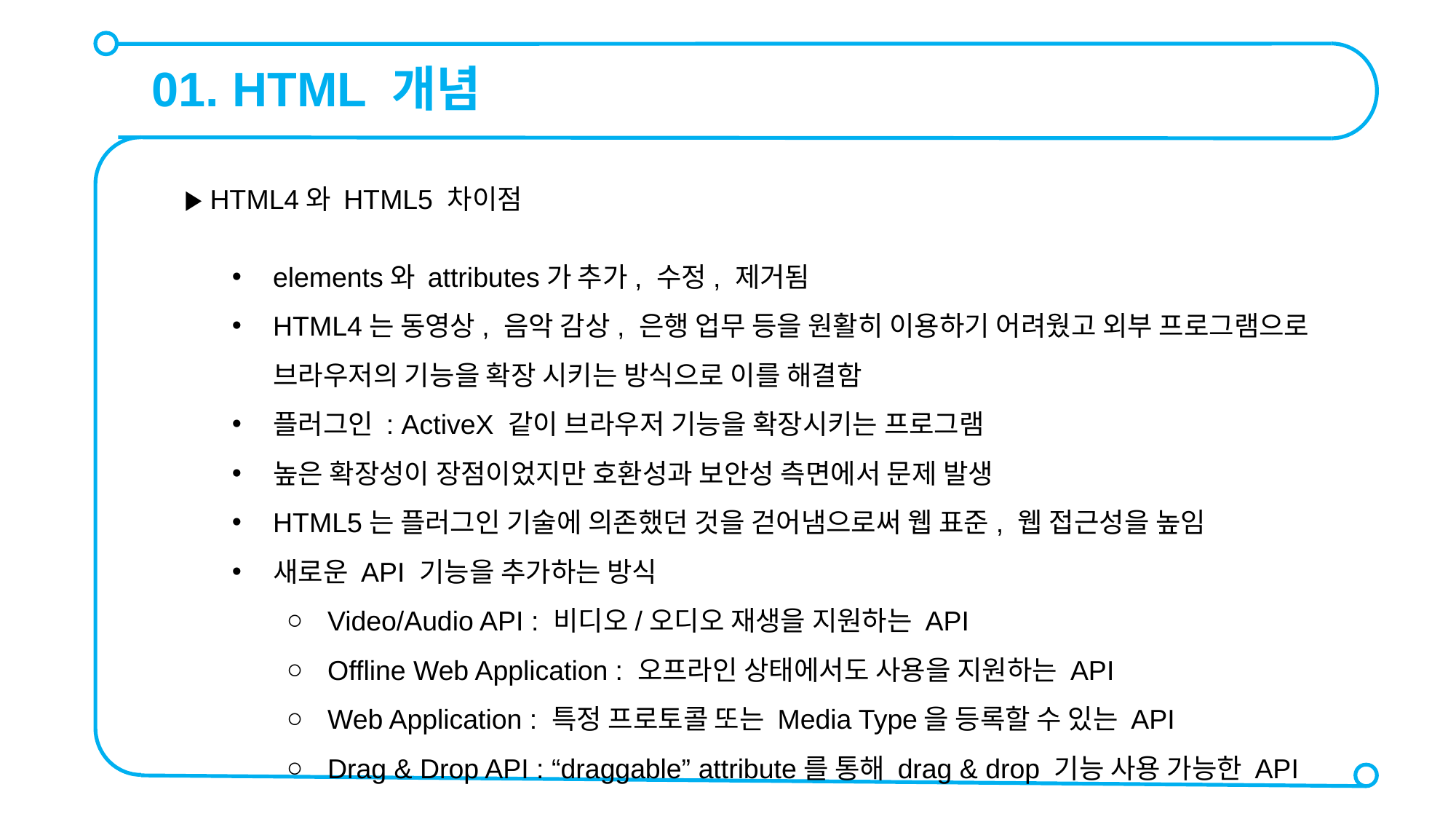

01. HTML 개념
▶ HTML4와 HTML5 차이점
elements와 attributes가 추가, 수정, 제거됨
HTML4는 동영상, 음악 감상, 은행 업무 등을 원활히 이용하기 어려웠고 외부 프로그램으로 브라우저의 기능을 확장 시키는 방식으로 이를 해결함
플러그인 : ActiveX 같이 브라우저 기능을 확장시키는 프로그램
높은 확장성이 장점이었지만 호환성과 보안성 측면에서 문제 발생
HTML5는 플러그인 기술에 의존했던 것을 걷어냄으로써 웹 표준, 웹 접근성을 높임
새로운 API 기능을 추가하는 방식
Video/Audio API : 비디오/오디오 재생을 지원하는 API
Offline Web Application : 오프라인 상태에서도 사용을 지원하는 API
Web Application : 특정 프로토콜 또는 Media Type을 등록할 수 있는 API
Drag & Drop API : “draggable” attribute를 통해 drag & drop 기능 사용 가능한 API